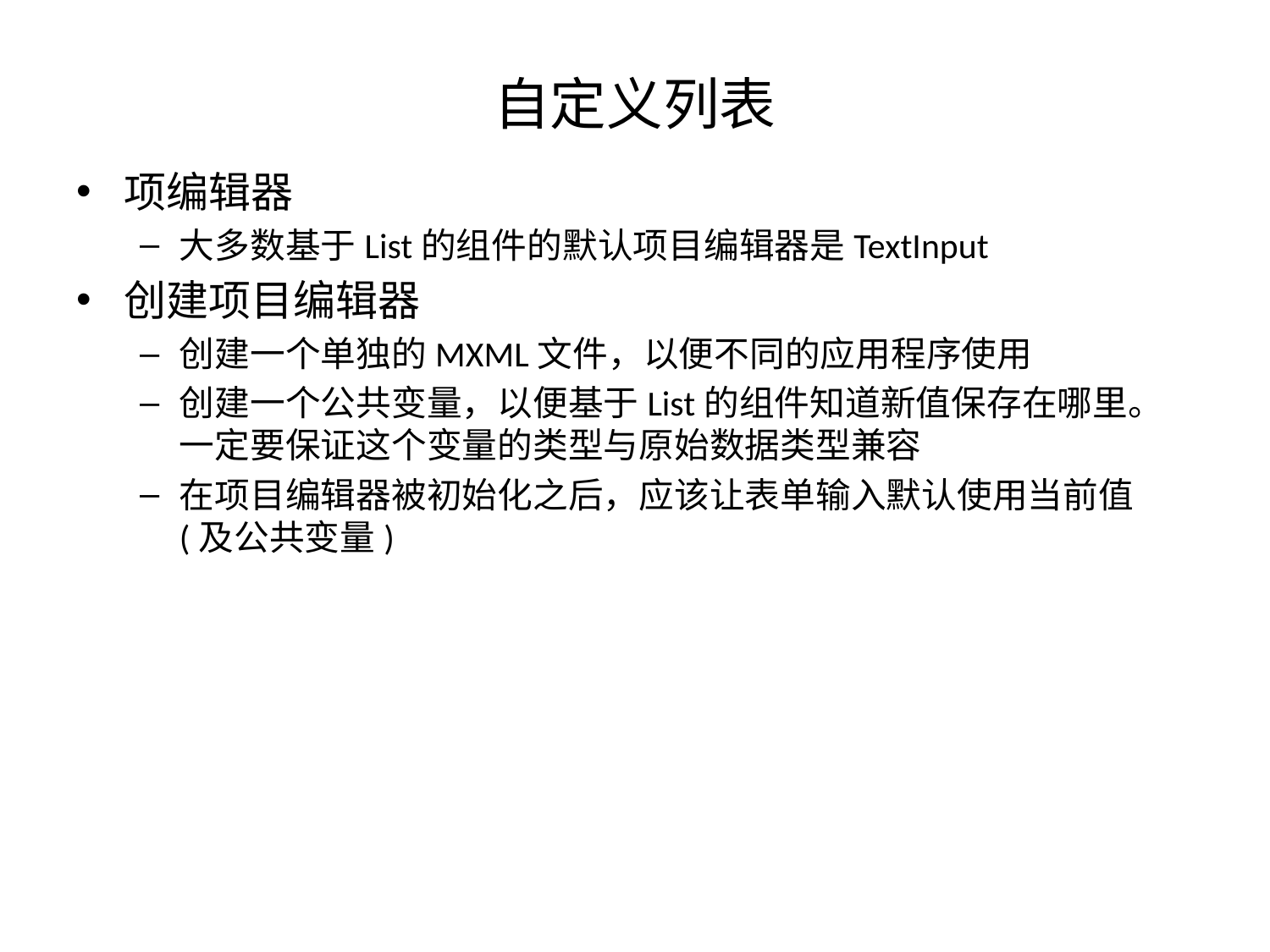

# 自定义列表
项编辑器
大多数基于List的组件的默认项目编辑器是TextInput
创建项目编辑器
创建一个单独的MXML文件，以便不同的应用程序使用
创建一个公共变量，以便基于List的组件知道新值保存在哪里。一定要保证这个变量的类型与原始数据类型兼容
在项目编辑器被初始化之后，应该让表单输入默认使用当前值(及公共变量)